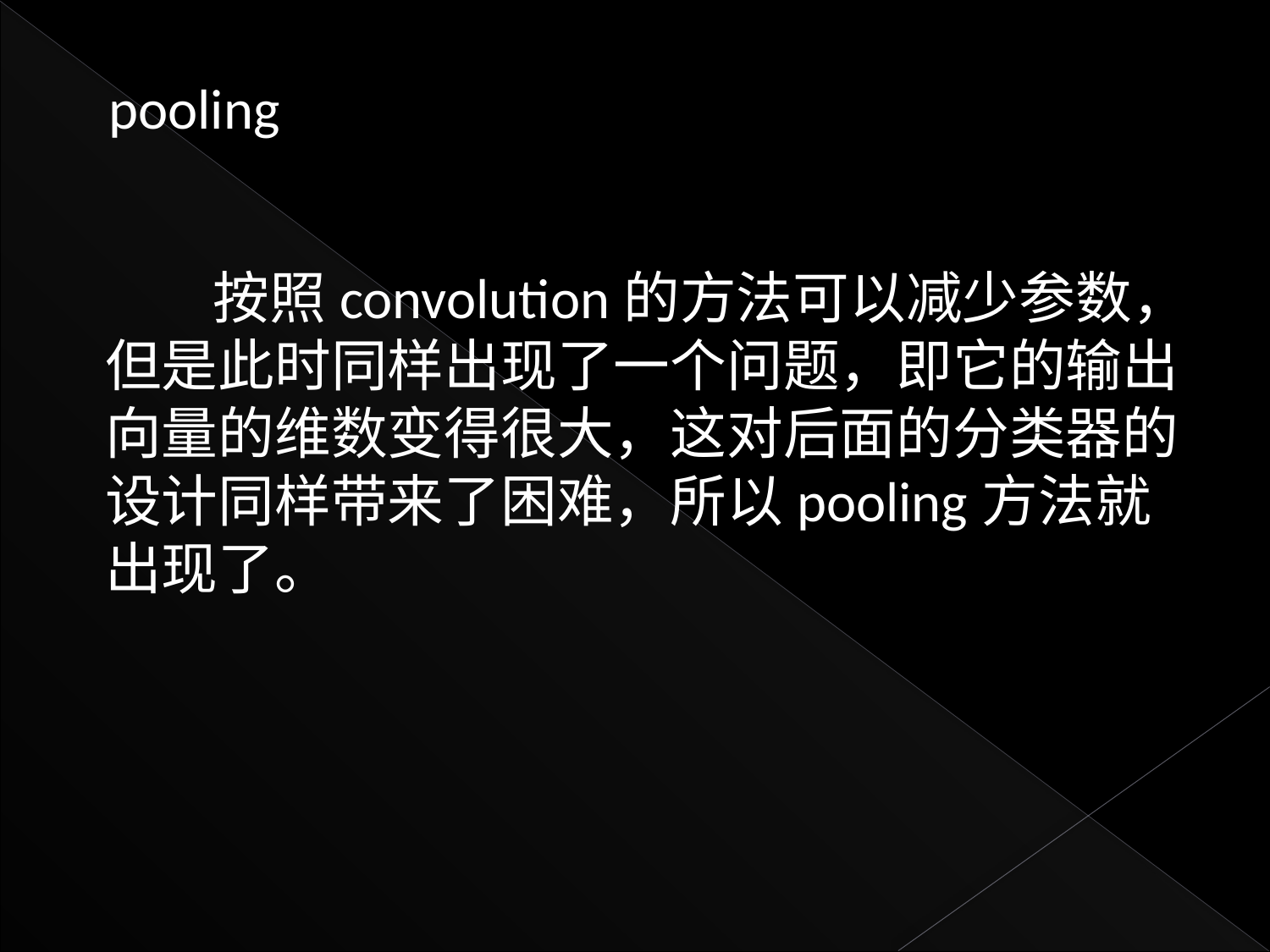

pooling
　      按照convolution的方法可以减少参数，但是此时同样出现了一个问题，即它的输出向量的维数变得很大，这对后面的分类器的设计同样带来了困难，所以pooling方法就出现了。